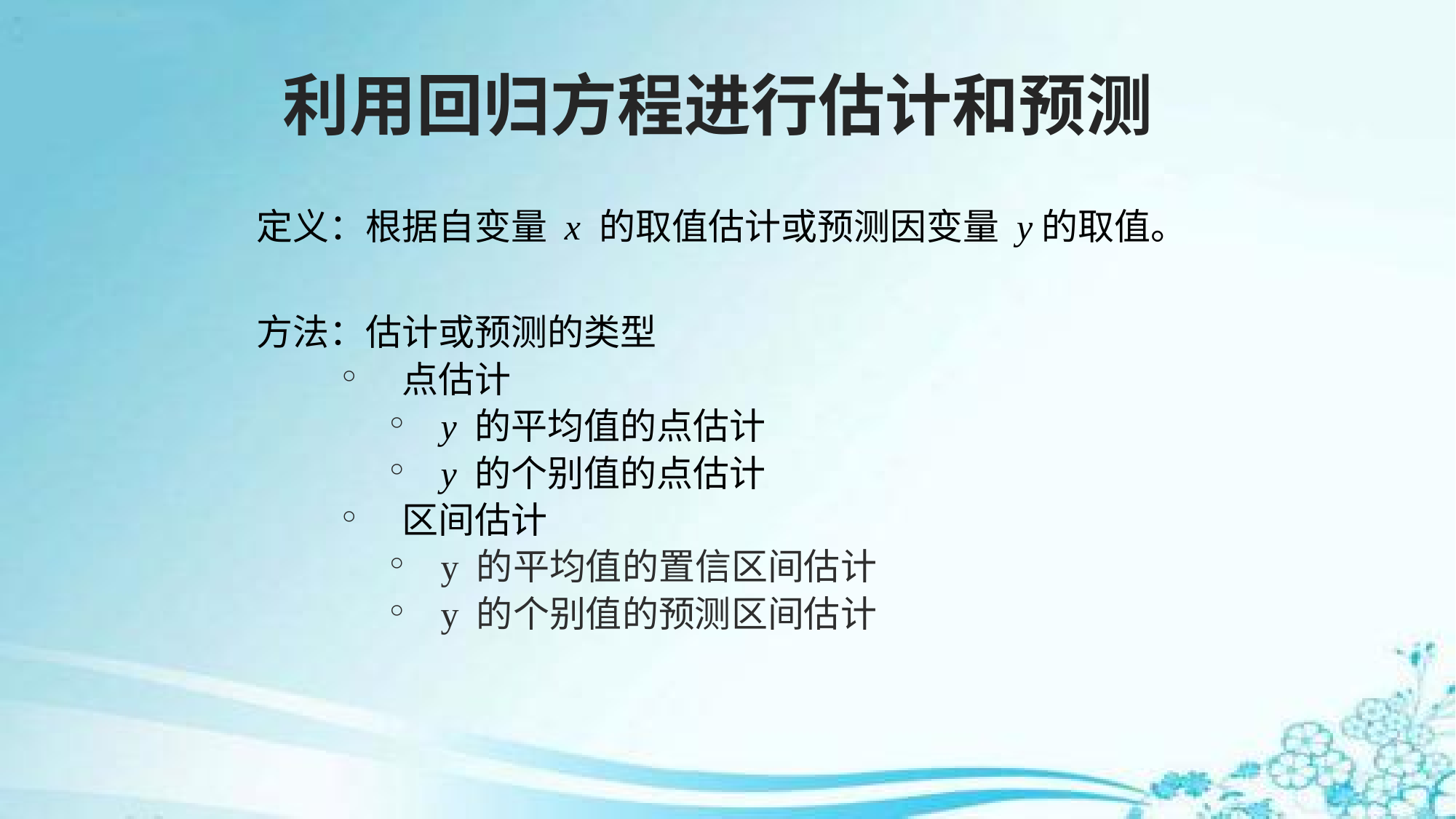

# 利用回归方程进行估计和预测
定义：根据自变量 x 的取值估计或预测因变量 y的取值。

方法：估计或预测的类型
点估计
y 的平均值的点估计
y 的个别值的点估计
区间估计
y 的平均值的置信区间估计
y 的个别值的预测区间估计